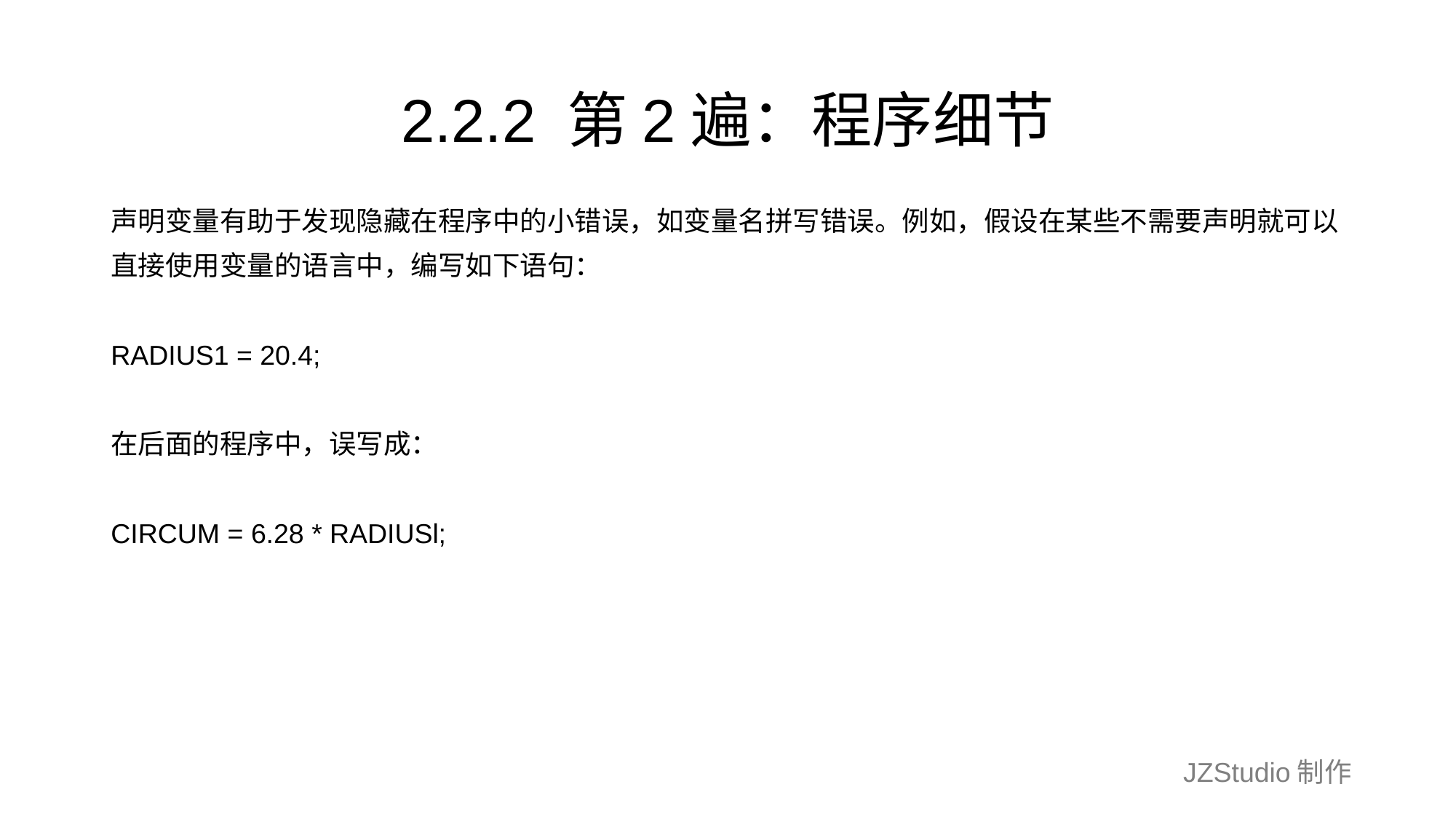

# 2.2.2 第2遍：程序细节
声明变量有助于发现隐藏在程序中的小错误，如变量名拼写错误。例如，假设在某些不需要声明就可以
直接使用变量的语言中，编写如下语句：

RADIUS1 = 20.4;

在后面的程序中，误写成：

CIRCUM = 6.28 * RADIUSl;